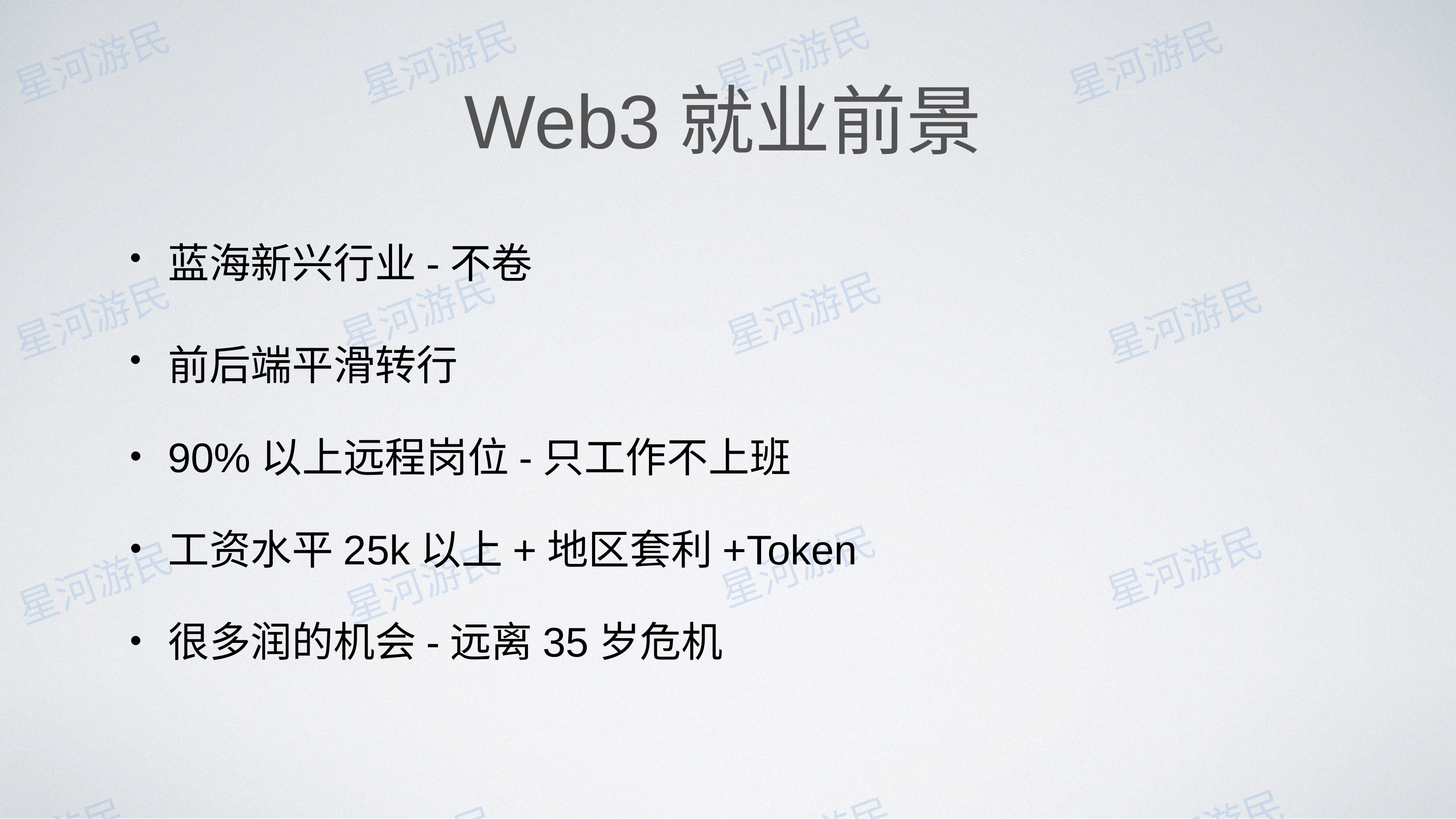

# Web3就业前景
蓝海新兴行业-不卷

前后端平滑转行

90%以上远程岗位-只工作不上班

工资水平25k以上+地区套利+Token

很多润的机会-远离35岁危机